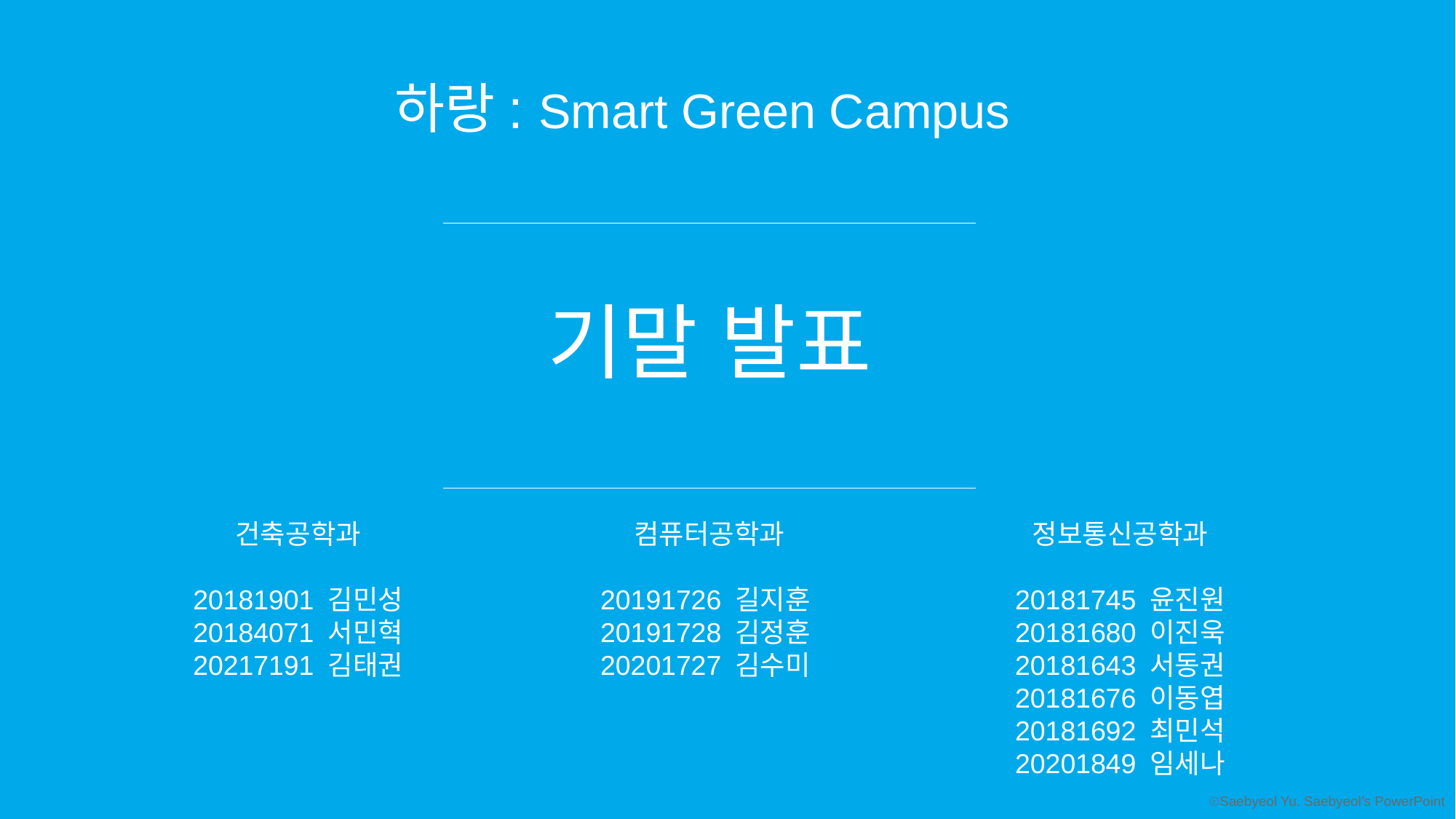

하랑: Smart Green Campus
기말 발표
건축공학과
20181901 김민성
20184071 서민혁
20217191 김태권
컴퓨터공학과
20191726 길지훈
20191728 김정훈
20201727 김수미
정보통신공학과
20181745 윤진원
20181680 이진욱
20181643 서동권
20181676 이동엽
20181692 최민석
20201849 임세나